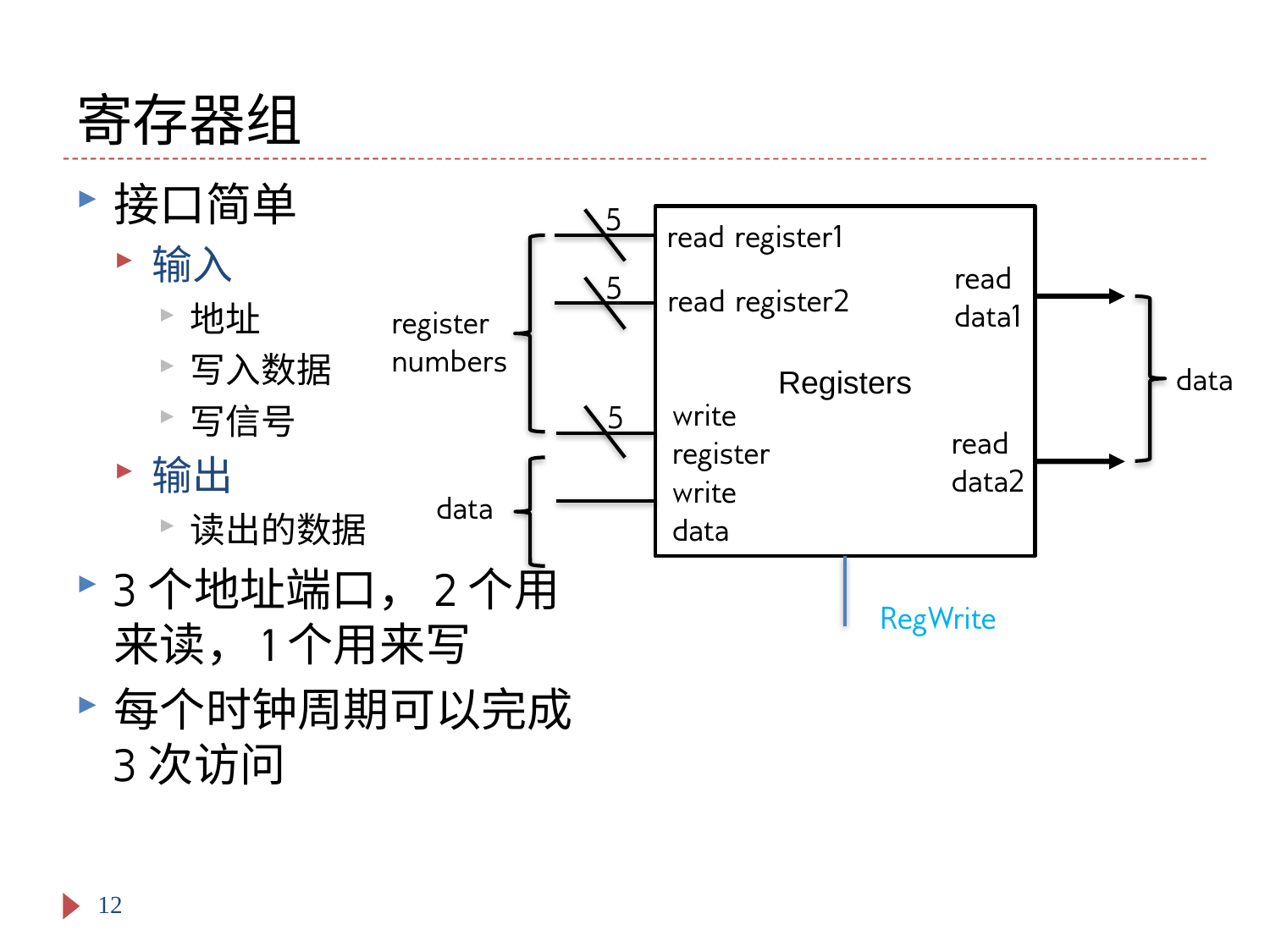

# 寄存器组
接口简单
输入
地址
写入数据
写信号
输出
读出的数据
3个地址端口，2个用来读，1个用来写
每个时钟周期可以完成3次访问

5
Registers
read register1

read
data1
5
read register2

register
numbers

data
write register
5
read
data2

write data
data
RegWrite
12